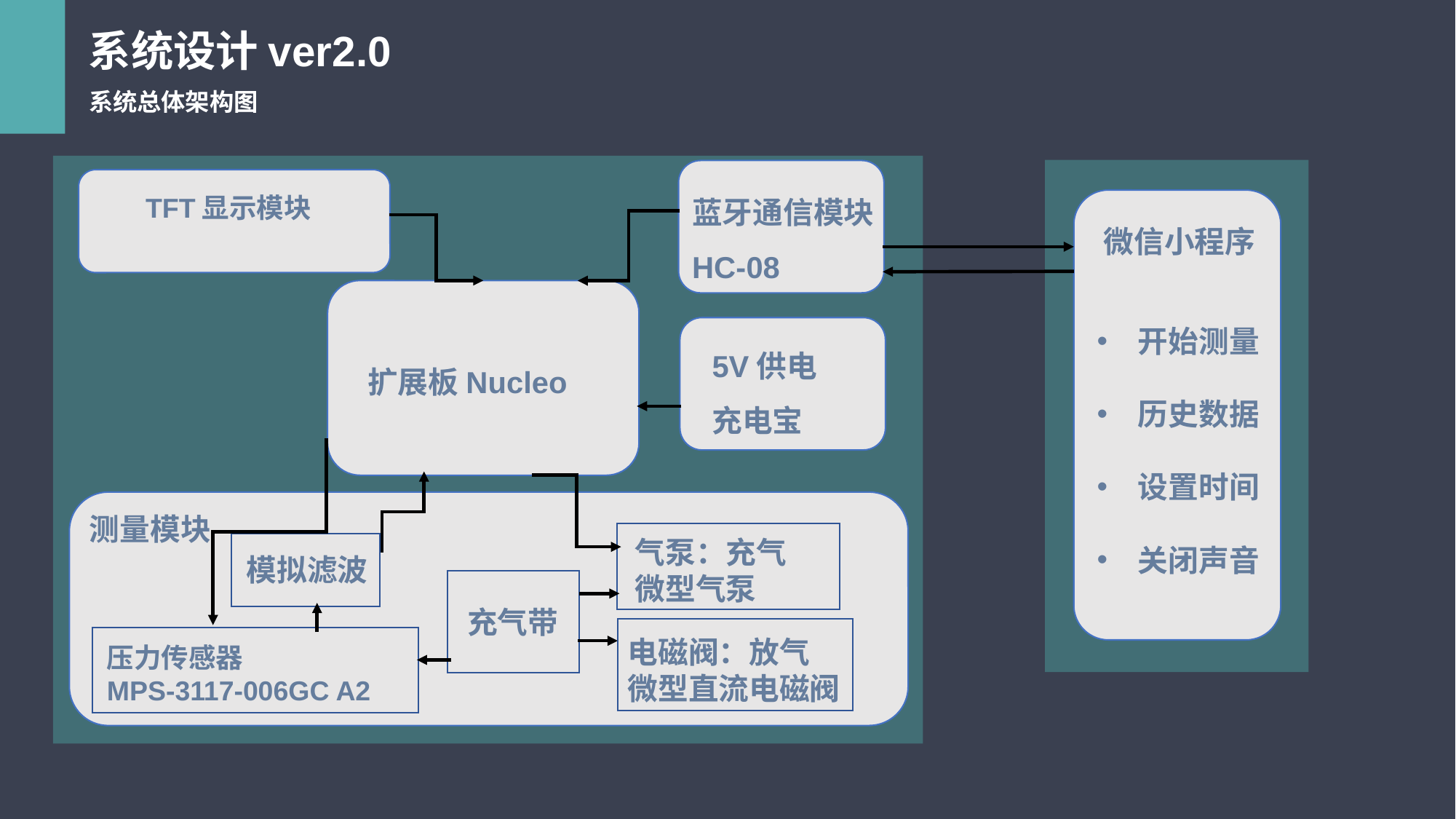

系统设计ver2.0
系统总体架构图

TFT显示模块

蓝牙通信模块
HC-08

扩展板Nucleo

5V供电充电宝

测量模块

气泵：充气
微型气泵

模拟滤波

充气带

压力传感器
MPS-3117-006GC A2

微信小程序
开始测量
历史数据
设置时间
关闭声音

电磁阀：放气
微型直流电磁阀